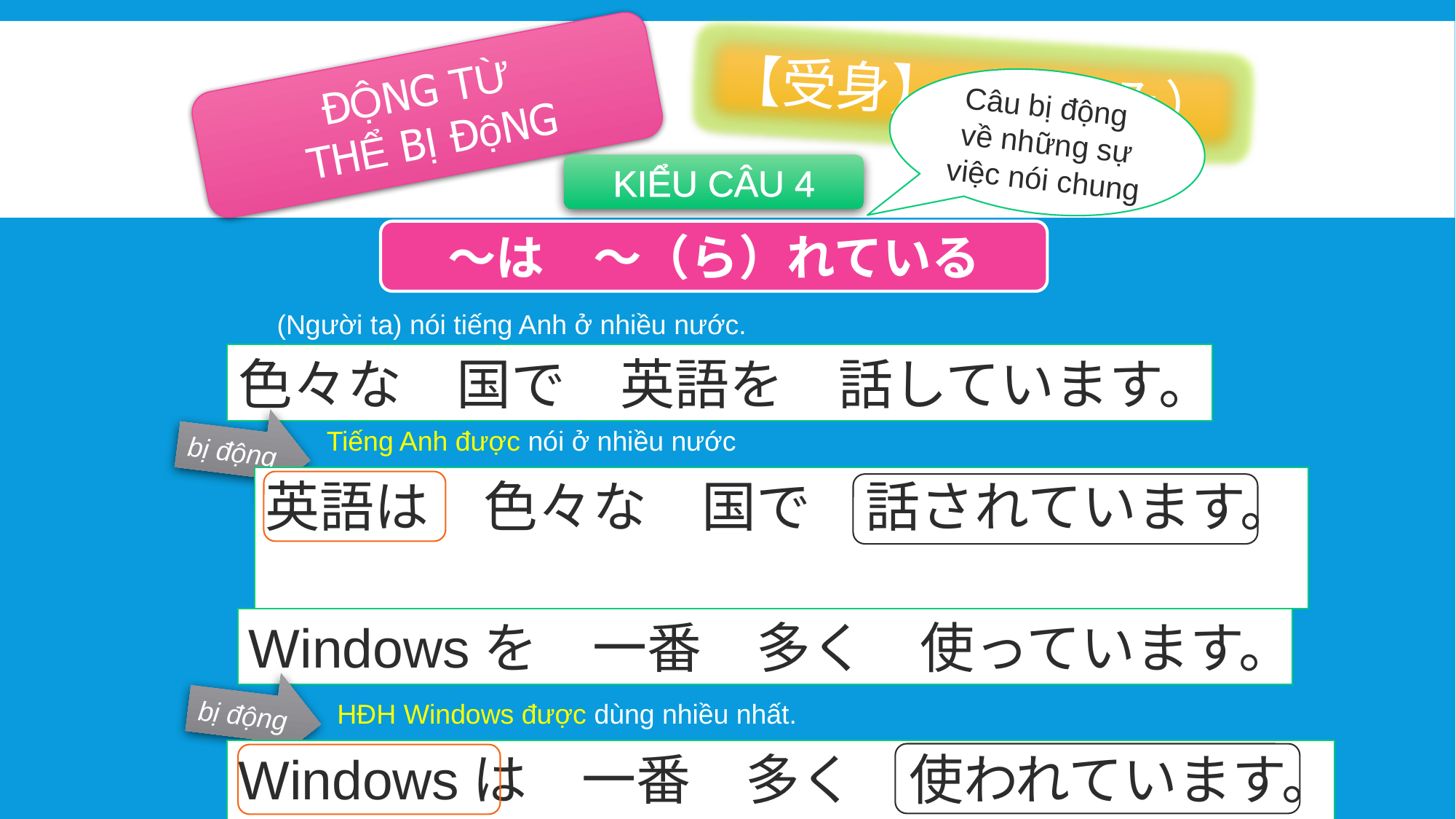

【受身】（うけみ）
ĐỘNG TỪ
THỂ BỊ ĐộNG
Câu bị động
về những sự việc nói chung
KIỂU CÂU 4
～は　～（ら）れている
(Người ta) nói tiếng Anh ở nhiều nước.
色々な　国で　英語を　話しています。
bị động
Tiếng Anh được nói ở nhiều nước
英語は　色々な　国で　話されています。

(Người ta) dùng HĐH Windows nhiều nhất.
Windowsを　一番　多く　使っています。
bị động
HĐH Windows được dùng nhiều nhất.
Windowsは　一番　多く　使われています。